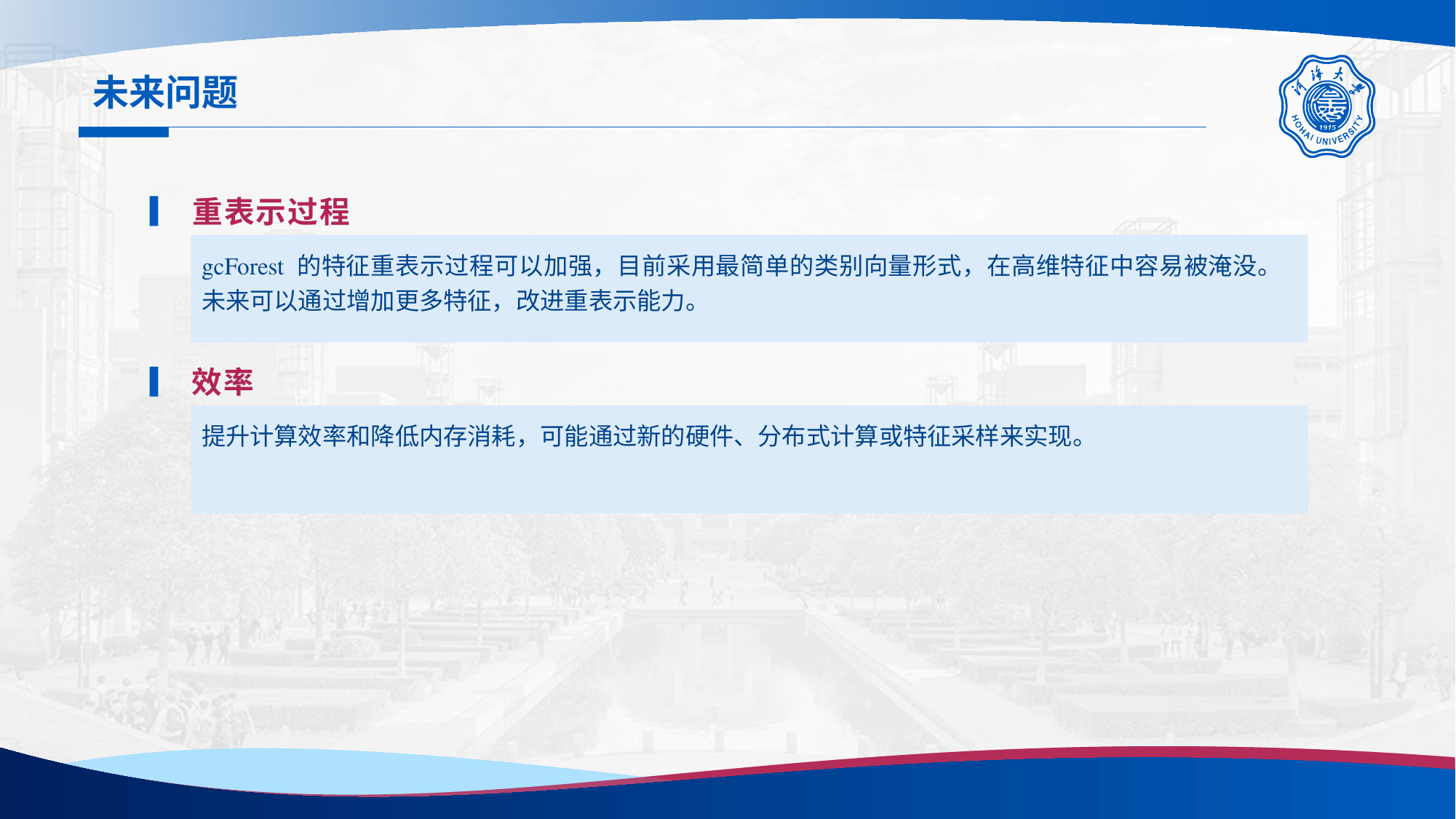

未来问题
重表示过程
gcForest 的特征重表示过程可以加强，目前采用最简单的类别向量形式，在高维特征中容易被淹没。未来可以通过增加更多特征，改进重表示能力。

效率
提升计算效率和降低内存消耗，可能通过新的硬件、分布式计算或特征采样来实现。